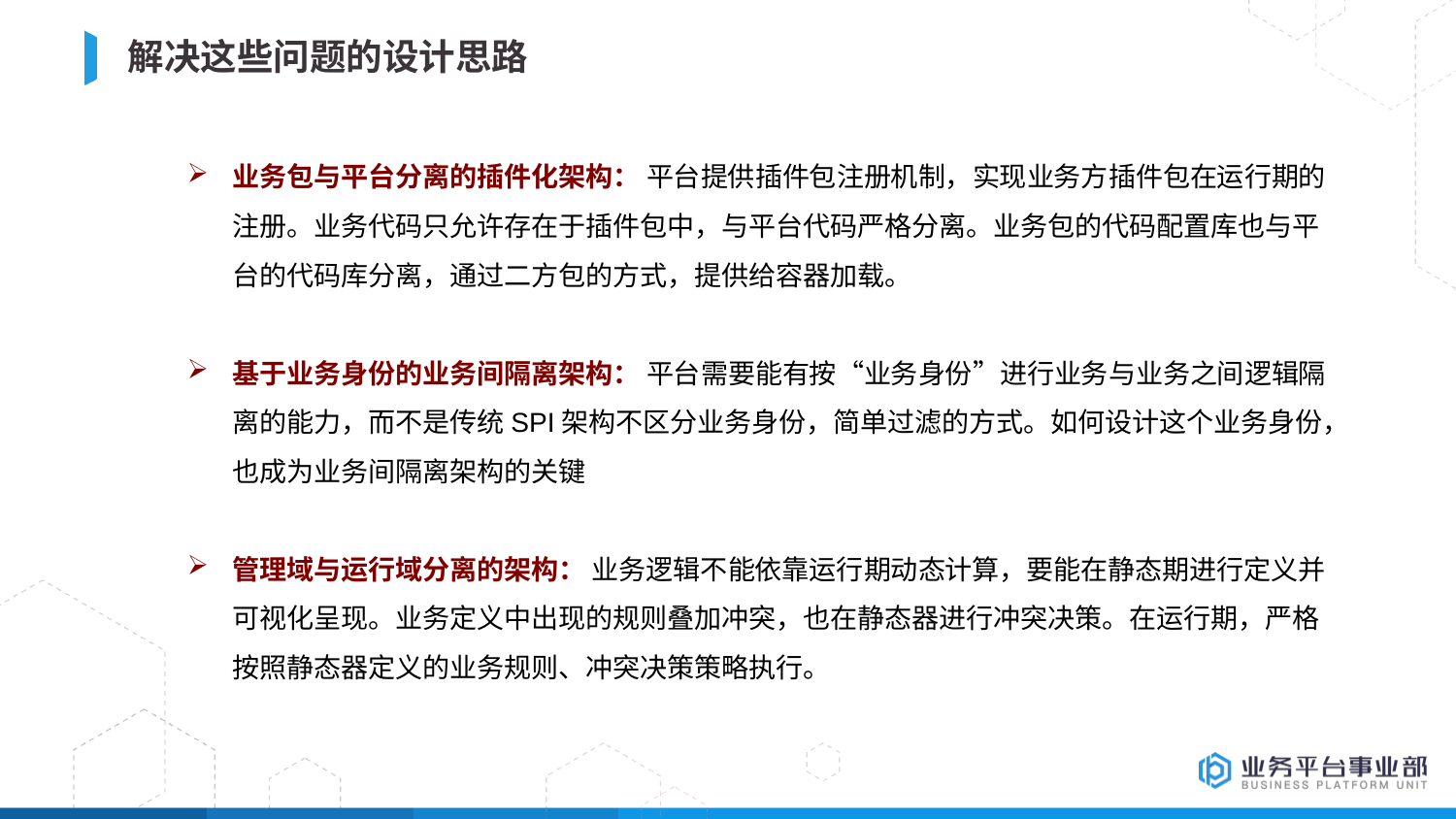

BBAAD9C20180234D78A0072836F0B6E062B9B20610168B20AFD9813BB1E32B59DB44BA38C1633B0822692708C84606EB88F9212A91D08BF11BBFC249735E20DE24F7F9AD9A25E6C734C229476F4249941E40E0C774495233B88681970162DCB8DBF6229FBE3
# 解决这些问题的设计思路
业务包与平台分离的插件化架构： 平台提供插件包注册机制，实现业务方插件包在运行期的注册。业务代码只允许存在于插件包中，与平台代码严格分离。业务包的代码配置库也与平台的代码库分离，通过二方包的方式，提供给容器加载。

基于业务身份的业务间隔离架构： 平台需要能有按“业务身份”进行业务与业务之间逻辑隔离的能力，而不是传统SPI架构不区分业务身份，简单过滤的方式。如何设计这个业务身份，也成为业务间隔离架构的关键

管理域与运行域分离的架构： 业务逻辑不能依靠运行期动态计算，要能在静态期进行定义并可视化呈现。业务定义中出现的规则叠加冲突，也在静态器进行冲突决策。在运行期，严格按照静态器定义的业务规则、冲突决策策略执行。